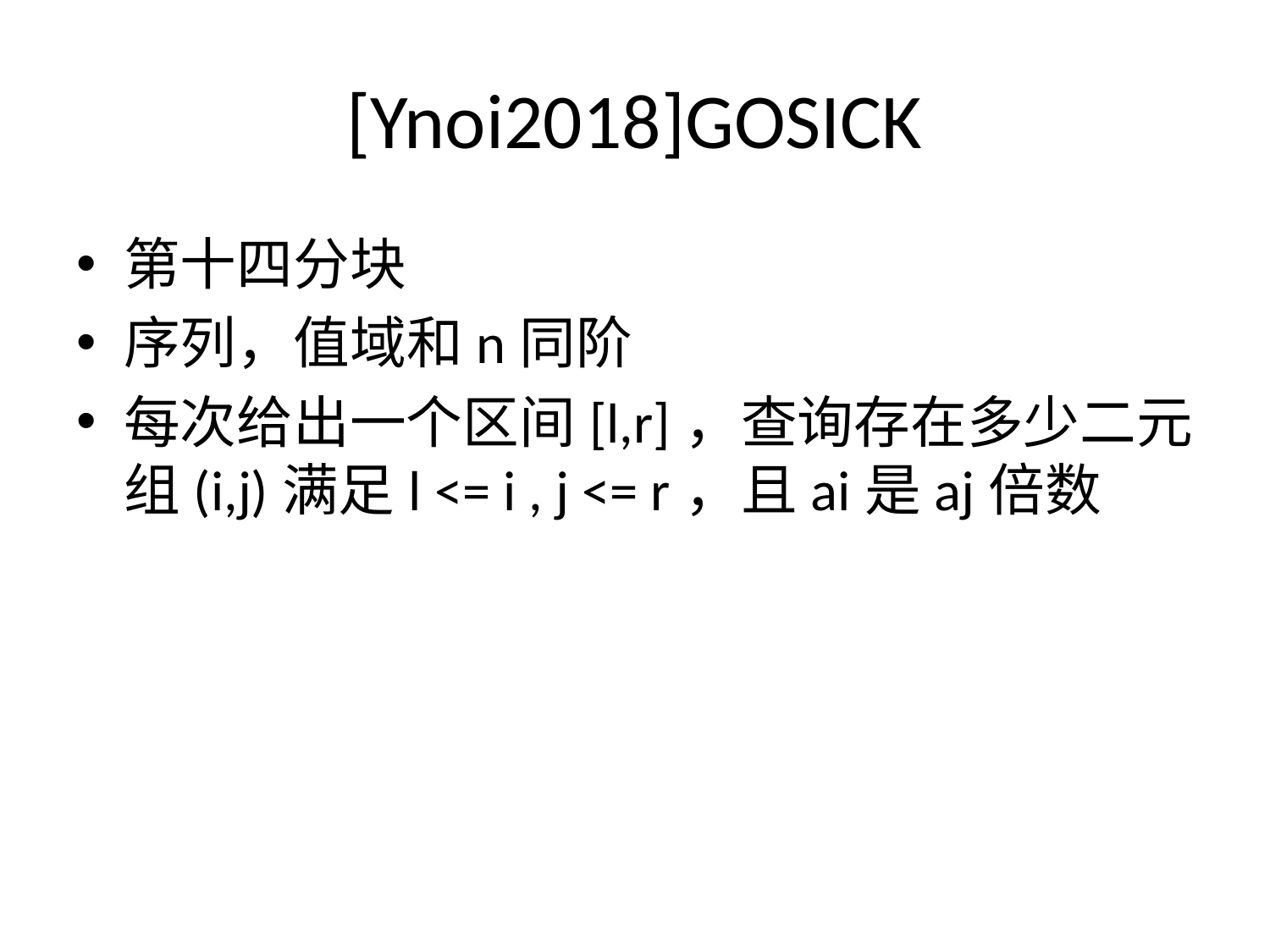

# [Ynoi2018]GOSICK
第十四分块
序列，值域和n同阶
每次给出一个区间[l,r]，查询存在多少二元组(i,j)满足l <= i , j <= r，且ai是aj倍数